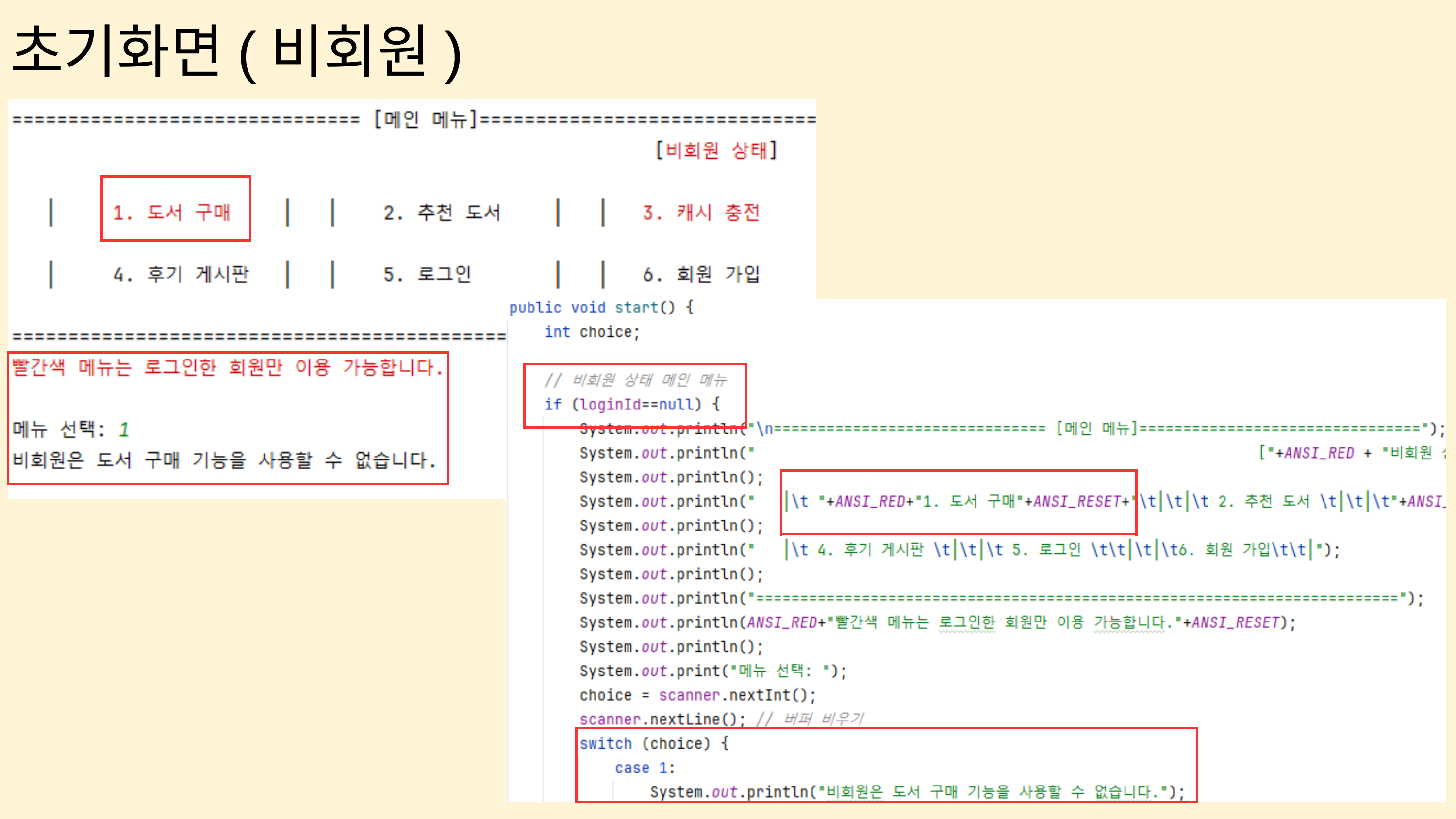

초기화면(비회원)

|  |
| --- |

|  |
| --- |
|  |
| --- |
|  |
| --- |
|  |
| --- |